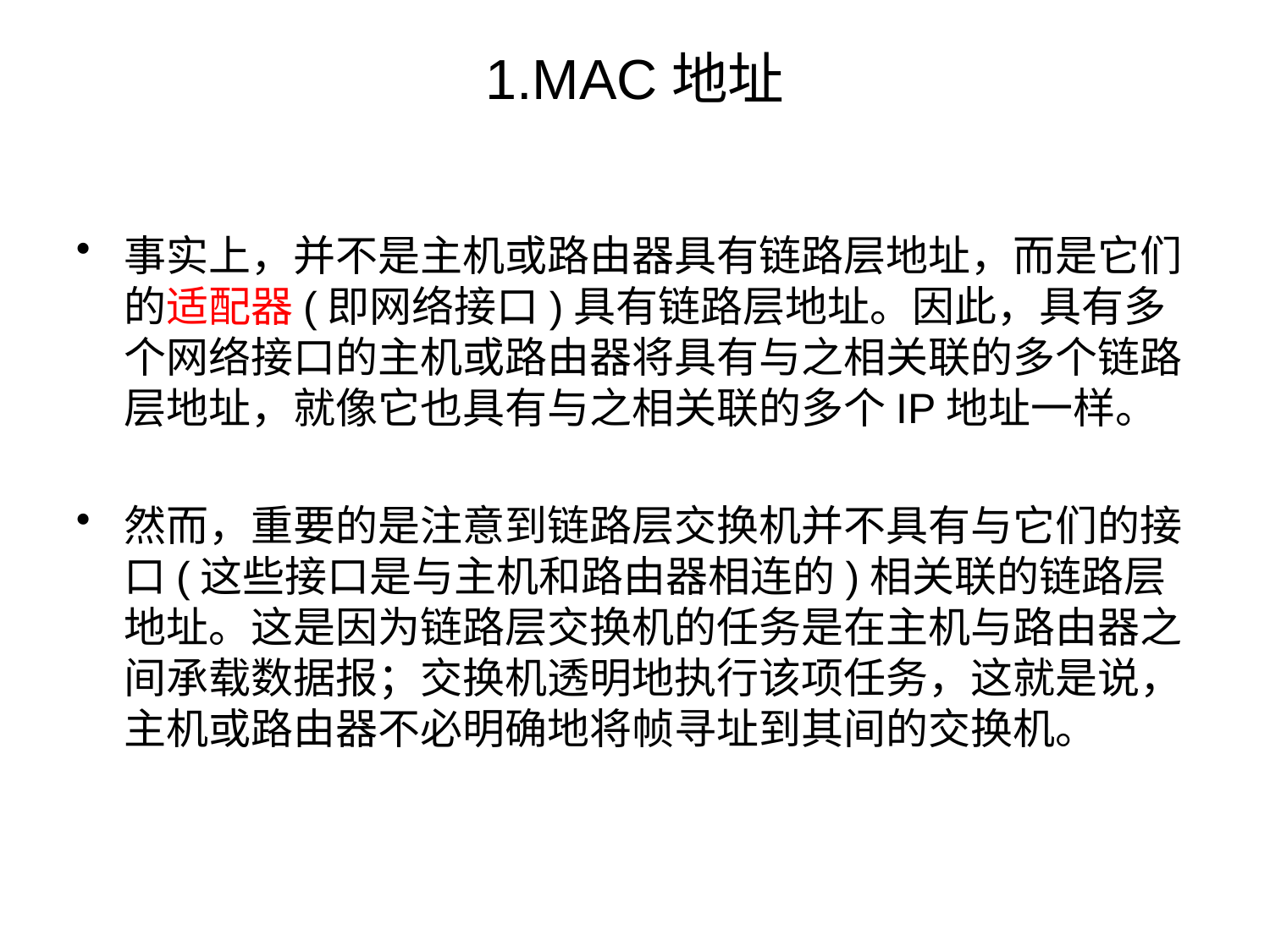

# 1.MAC地址
事实上，并不是主机或路由器具有链路层地址，而是它们的适配器(即网络接口)具有链路层地址。因此，具有多个网络接口的主机或路由器将具有与之相关联的多个链路层地址，就像它也具有与之相关联的多个IP地址一样。

然而，重要的是注意到链路层交换机并不具有与它们的接口(这些接口是与主机和路由器相连的)相关联的链路层地址。这是因为链路层交换机的任务是在主机与路由器之间承载数据报；交换机透明地执行该项任务，这就是说，主机或路由器不必明确地将帧寻址到其间的交换机。